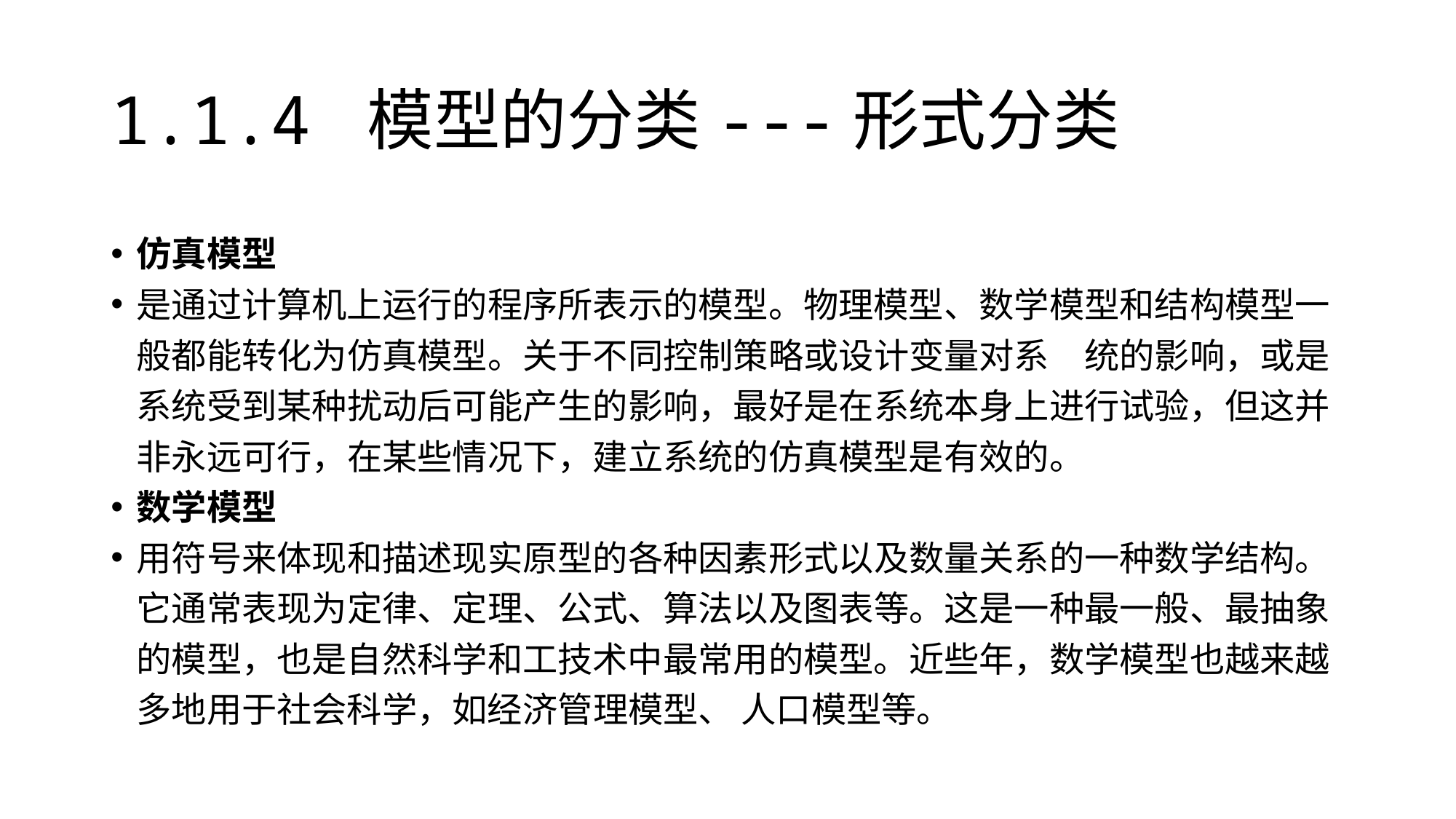

# 1.1.4 模型的分类---形式分类
仿真模型
是通过计算机上运行的程序所表示的模型。物理模型、数学模型和结构模型一般都能转化为仿真模型。关于不同控制策略或设计变量对系　统的影响，或是系统受到某种扰动后可能产生的影响，最好是在系统本身上进行试验，但这并非永远可行，在某些情况下，建立系统的仿真模型是有效的。
数学模型
用符号来体现和描述现实原型的各种因素形式以及数量关系的一种数学结构。它通常表现为定律、定理、公式、算法以及图表等。这是一种最一般、最抽象的模型，也是自然科学和工技术中最常用的模型。近些年，数学模型也越来越多地用于社会科学，如经济管理模型、 人口模型等。